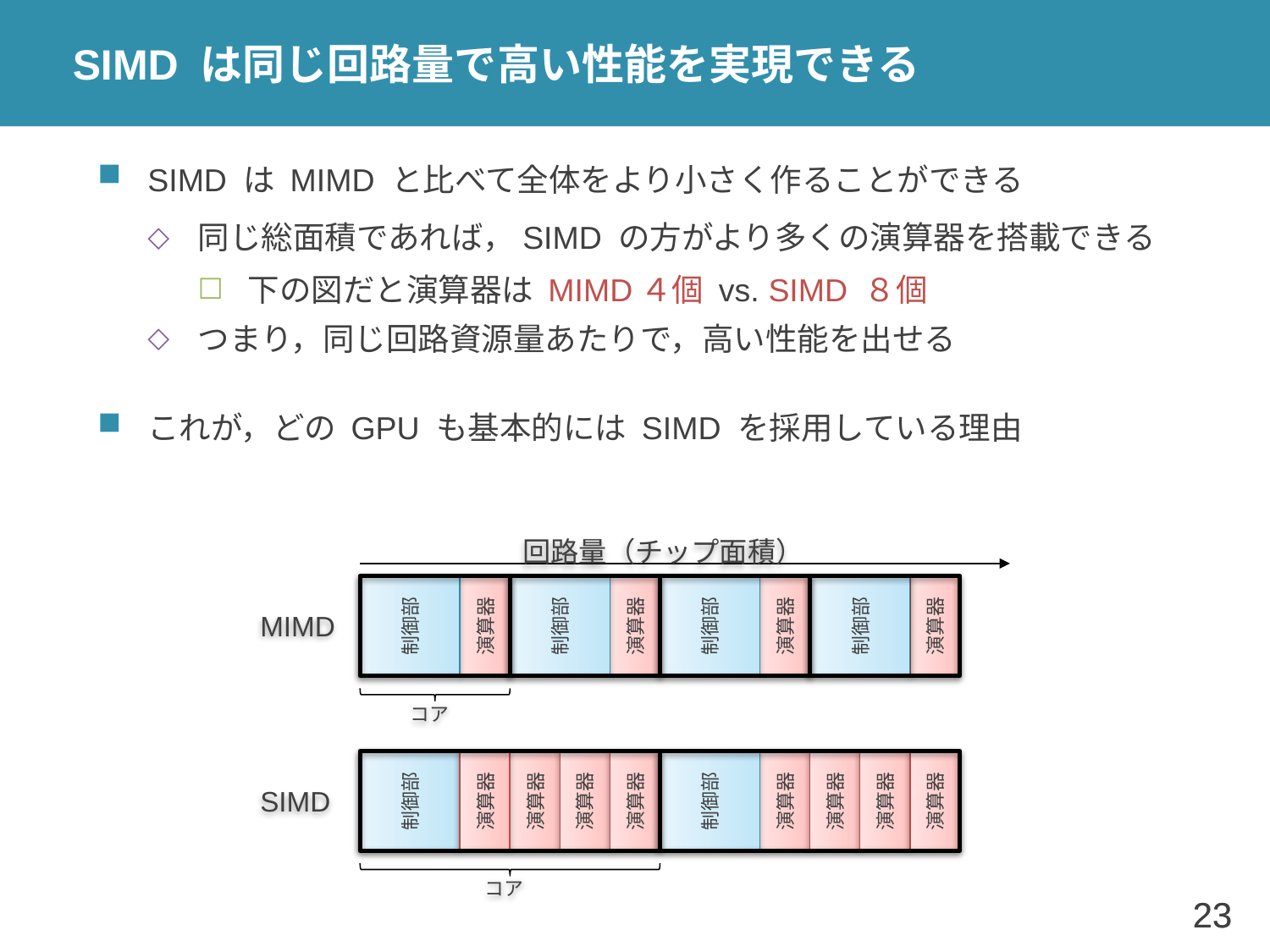

# SIMD は同じ回路量で高い性能を実現できる
SIMD は MIMD と比べて全体をより小さく作ることができる
同じ総面積であれば，SIMD の方がより多くの演算器を搭載できる
下の図だと演算器は MIMD４個 vs. SIMD ８個
つまり，同じ回路資源量あたりで，高い性能を出せる
これが，どの GPU も基本的には SIMD を採用している理由
回路量（チップ面積）

制御部
制御部
制御部
制御部
MIMD
演算器
演算器
演算器
演算器

コア

制御部
制御部
SIMD
演算器
演算器
演算器
演算器
演算器
演算器
演算器
演算器
コア